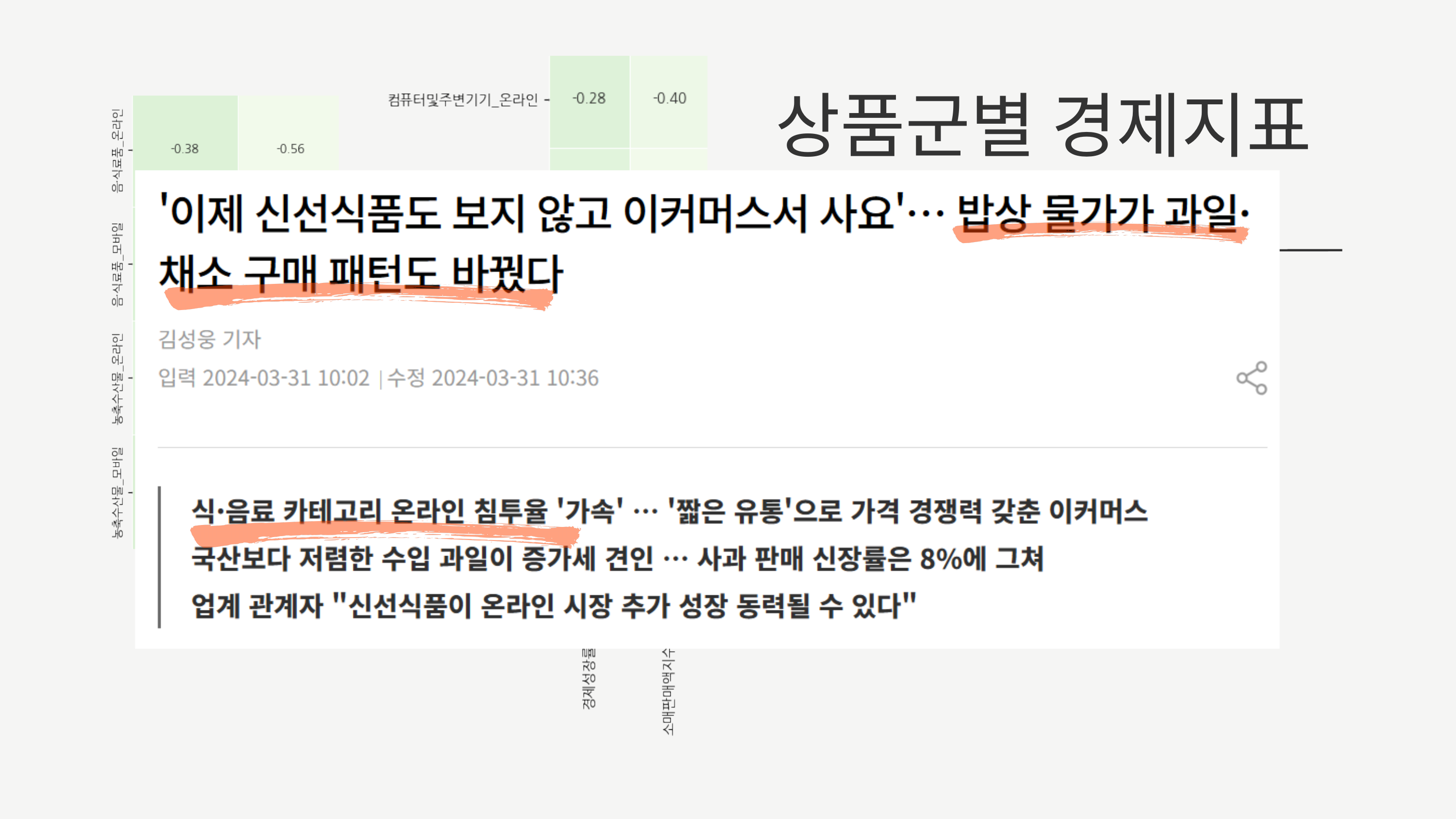

상품군별 경제지표 상관계수

식음료, 농축수산물의 경우
경기침체와 상관관계 있음

전자제품이나 유아용품의 경우
경기침체와 관련성 상대적으로 미미함